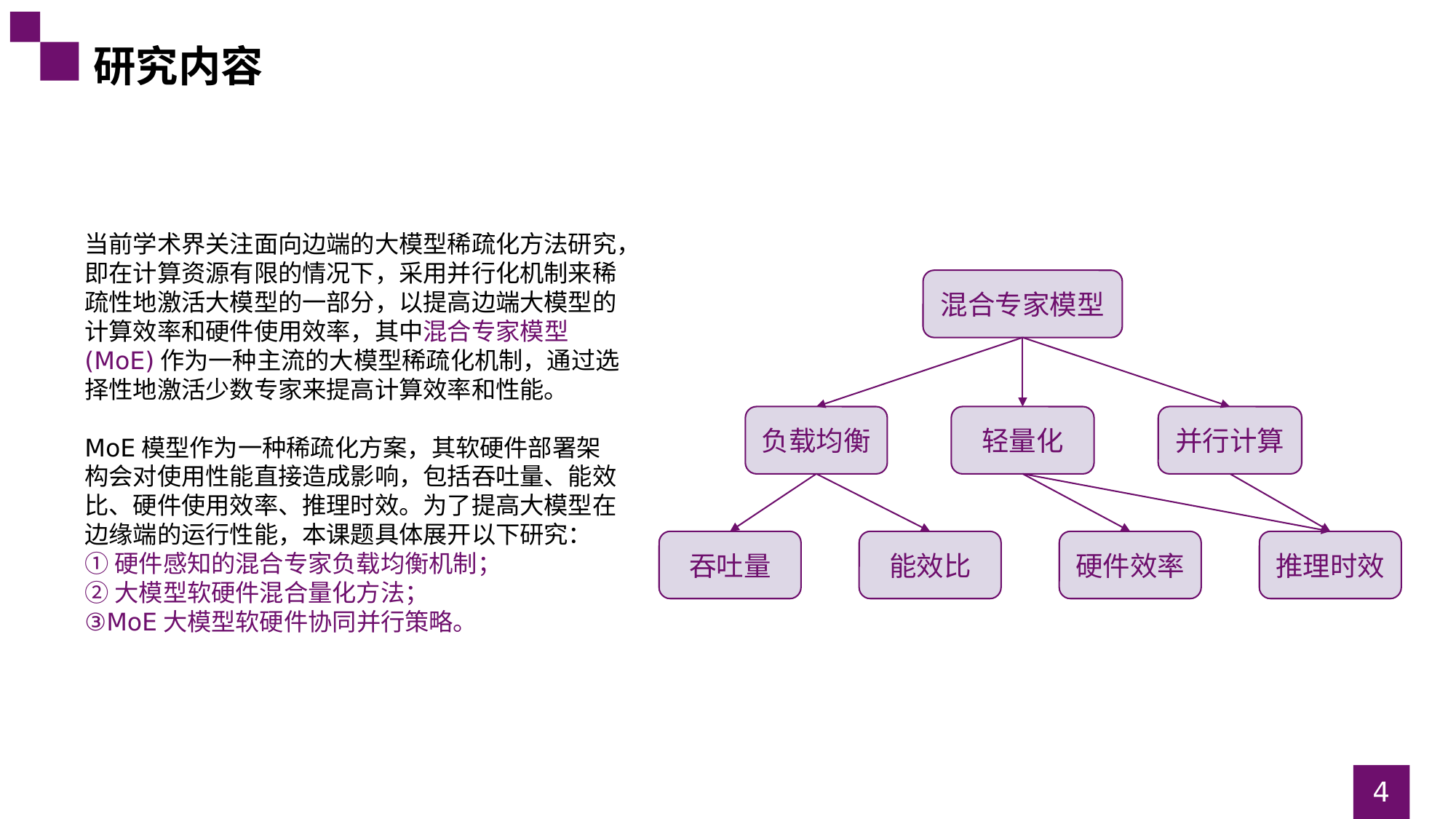

研究内容

当前学术界关注面向边端的大模型稀疏化方法研究，即在计算资源有限的情况下，采用并行化机制来稀疏性地激活大模型的一部分，以提高边端大模型的计算效率和硬件使用效率，其中混合专家模型(MoE)作为一种主流的大模型稀疏化机制，通过选择性地激活少数专家来提高计算效率和性能。

MoE模型作为一种稀疏化方案，其软硬件部署架构会对使用性能直接造成影响，包括吞吐量、能效比、硬件使用效率、推理时效。为了提高大模型在边缘端的运行性能，本课题具体展开以下研究：
①硬件感知的混合专家负载均衡机制；
②大模型软硬件混合量化方法；
③MoE大模型软硬件协同并行策略。
混合专家模型
负载均衡
轻量化
并行计算
推理时效
吞吐量
能效比
硬件效率

4